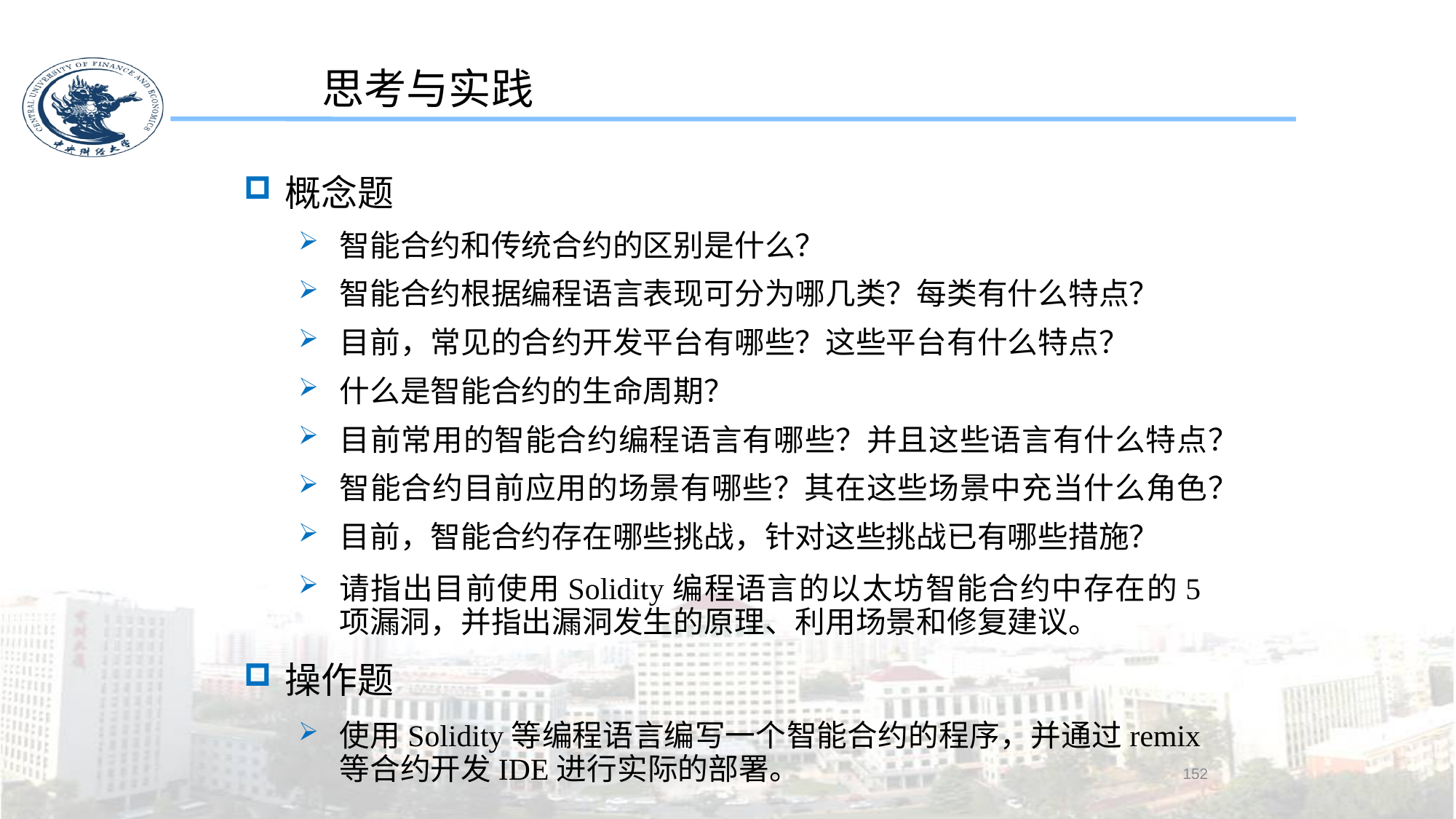

思考与实践
概念题
智能合约和传统合约的区别是什么？
智能合约根据编程语言表现可分为哪几类？每类有什么特点？
目前，常见的合约开发平台有哪些？这些平台有什么特点？
什么是智能合约的生命周期？
目前常用的智能合约编程语言有哪些？并且这些语言有什么特点？
智能合约目前应用的场景有哪些？其在这些场景中充当什么角色？
目前，智能合约存在哪些挑战，针对这些挑战已有哪些措施？
请指出目前使用Solidity编程语言的以太坊智能合约中存在的5项漏洞，并指出漏洞发生的原理、利用场景和修复建议。
操作题
使用Solidity等编程语言编写一个智能合约的程序，并通过remix等合约开发IDE进行实际的部署。
152